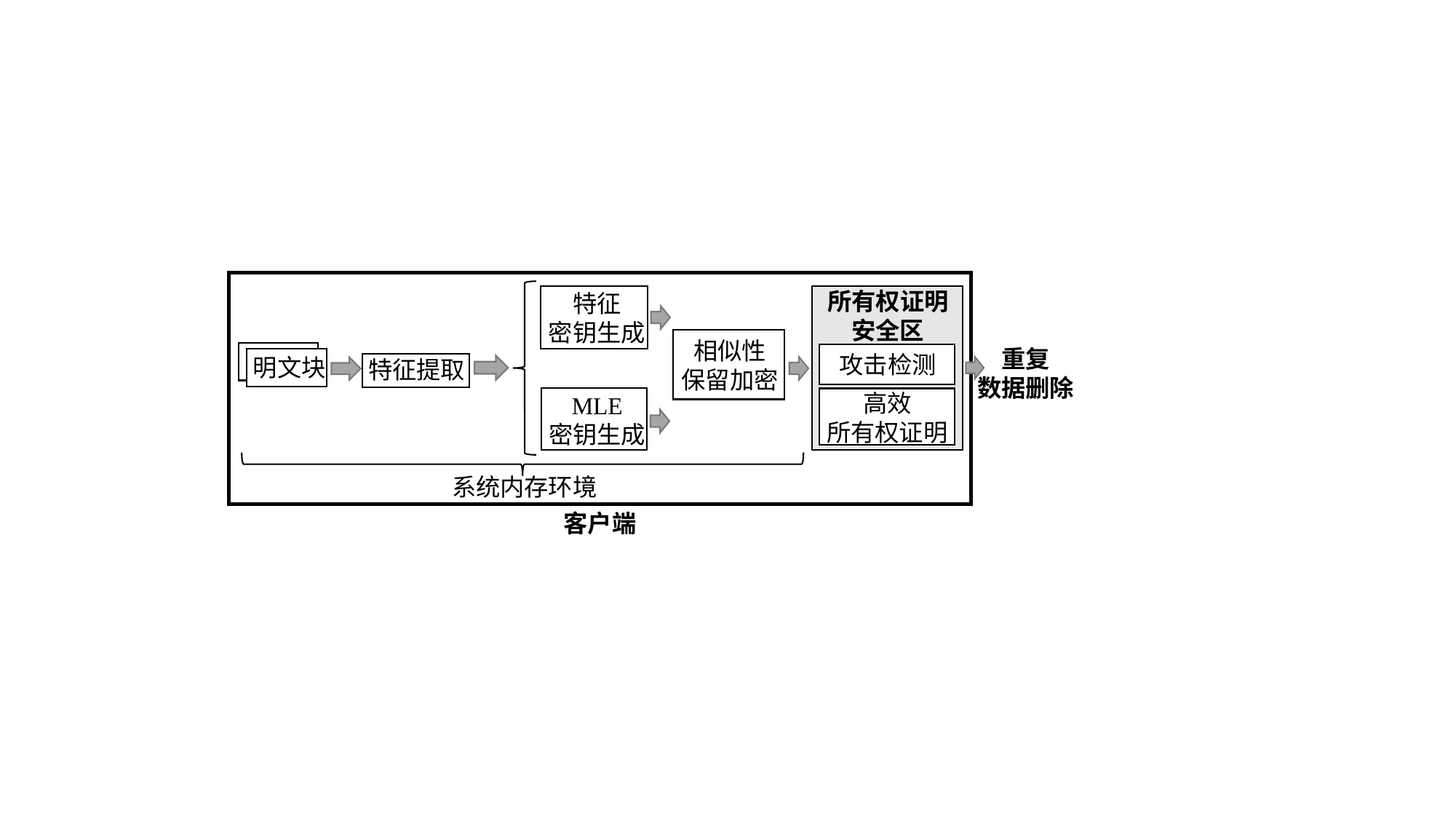

所有权证明
安全区

特征
密钥生成

相似性
保留加密
重复
数据删除

明文块

攻击检测

特征提取

高效
所有权证明

MLE
密钥生成

系统内存环境
客户端